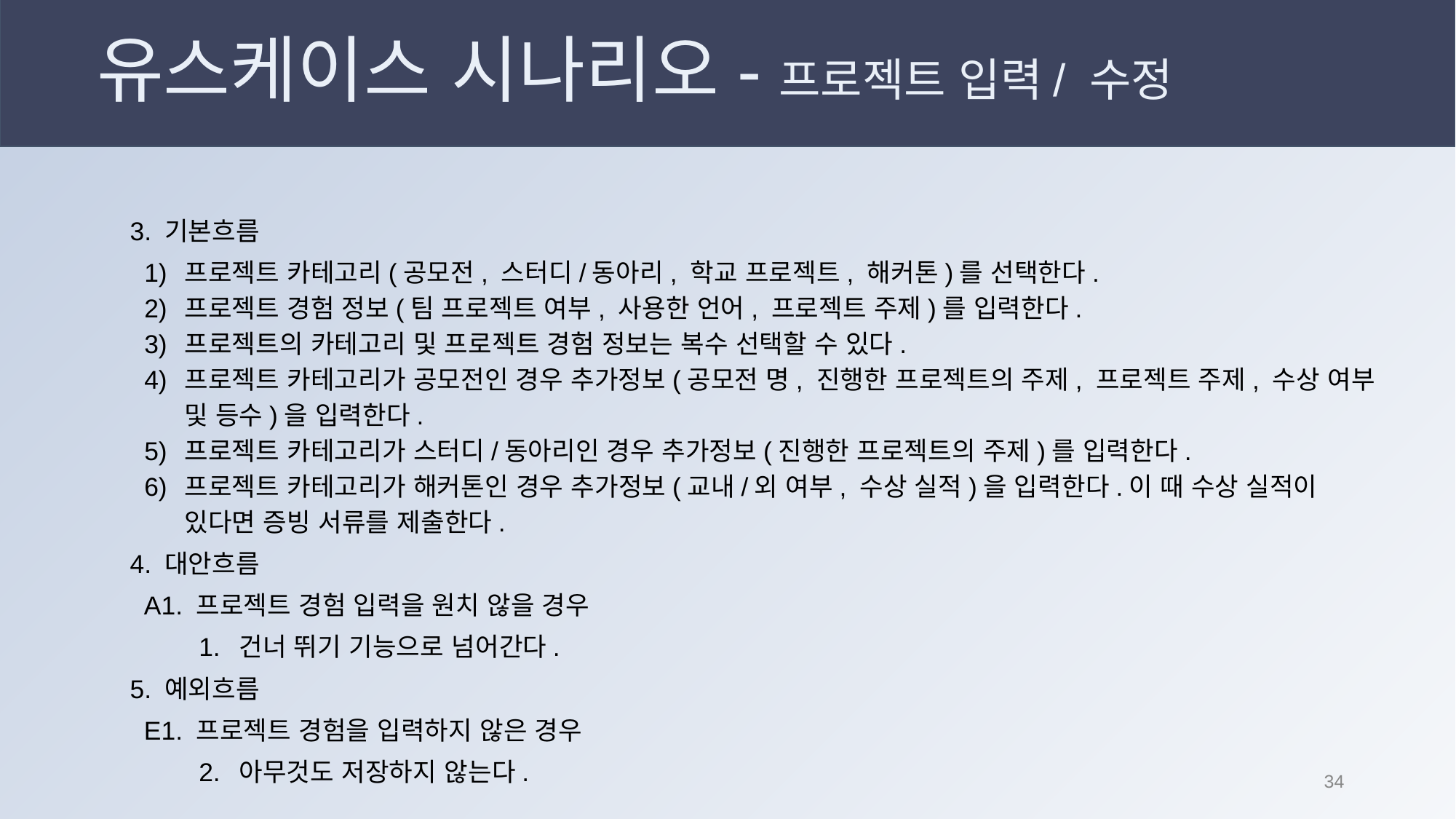

# 유스케이스 시나리오-프로젝트 입력/ 수정

3. 기본흐름
프로젝트 카테고리(공모전, 스터디/동아리, 학교 프로젝트, 해커톤)를 선택한다.
프로젝트 경험 정보(팀 프로젝트 여부, 사용한 언어, 프로젝트 주제)를 입력한다.
프로젝트의 카테고리 및 프로젝트 경험 정보는 복수 선택할 수 있다.
프로젝트 카테고리가 공모전인 경우 추가정보(공모전 명, 진행한 프로젝트의 주제, 프로젝트 주제, 수상 여부 및 등수)을 입력한다.
프로젝트 카테고리가 스터디/동아리인 경우 추가정보(진행한 프로젝트의 주제)를 입력한다.
프로젝트 카테고리가 해커톤인 경우 추가정보(교내/외 여부, 수상 실적)을 입력한다.이 때 수상 실적이 있다면 증빙 서류를 제출한다.
4. 대안흐름
  A1. 프로젝트 경험 입력을 원치 않을 경우
건너 뛰기 기능으로 넘어간다.
5. 예외흐름
  E1. 프로젝트 경험을 입력하지 않은 경우
아무것도 저장하지 않는다.

34